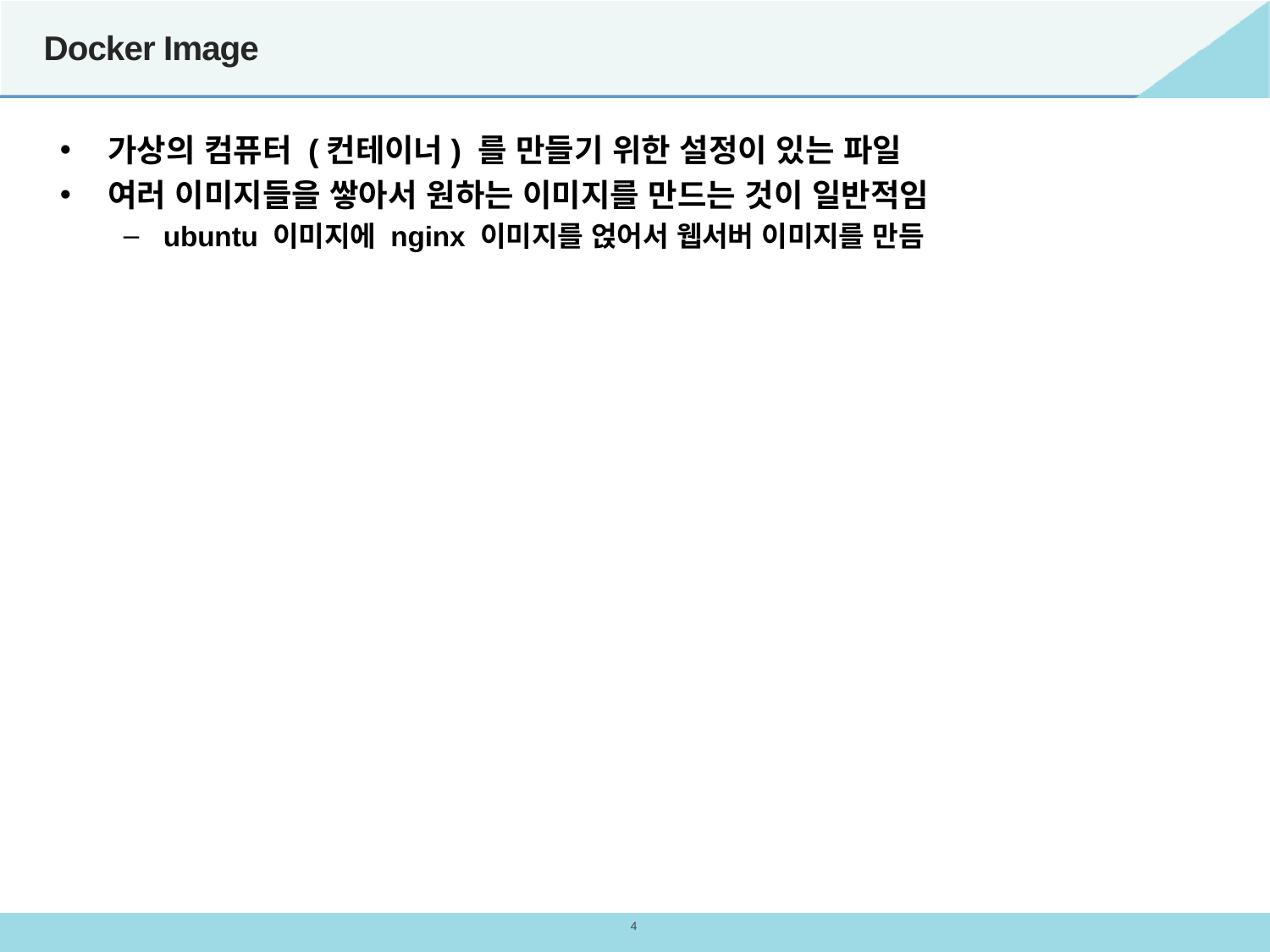

# Docker Image
가상의 컴퓨터 (컨테이너) 를 만들기 위한 설정이 있는 파일
여러 이미지들을 쌓아서 원하는 이미지를 만드는 것이 일반적임
ubuntu 이미지에 nginx 이미지를 얹어서 웹서버 이미지를 만듬